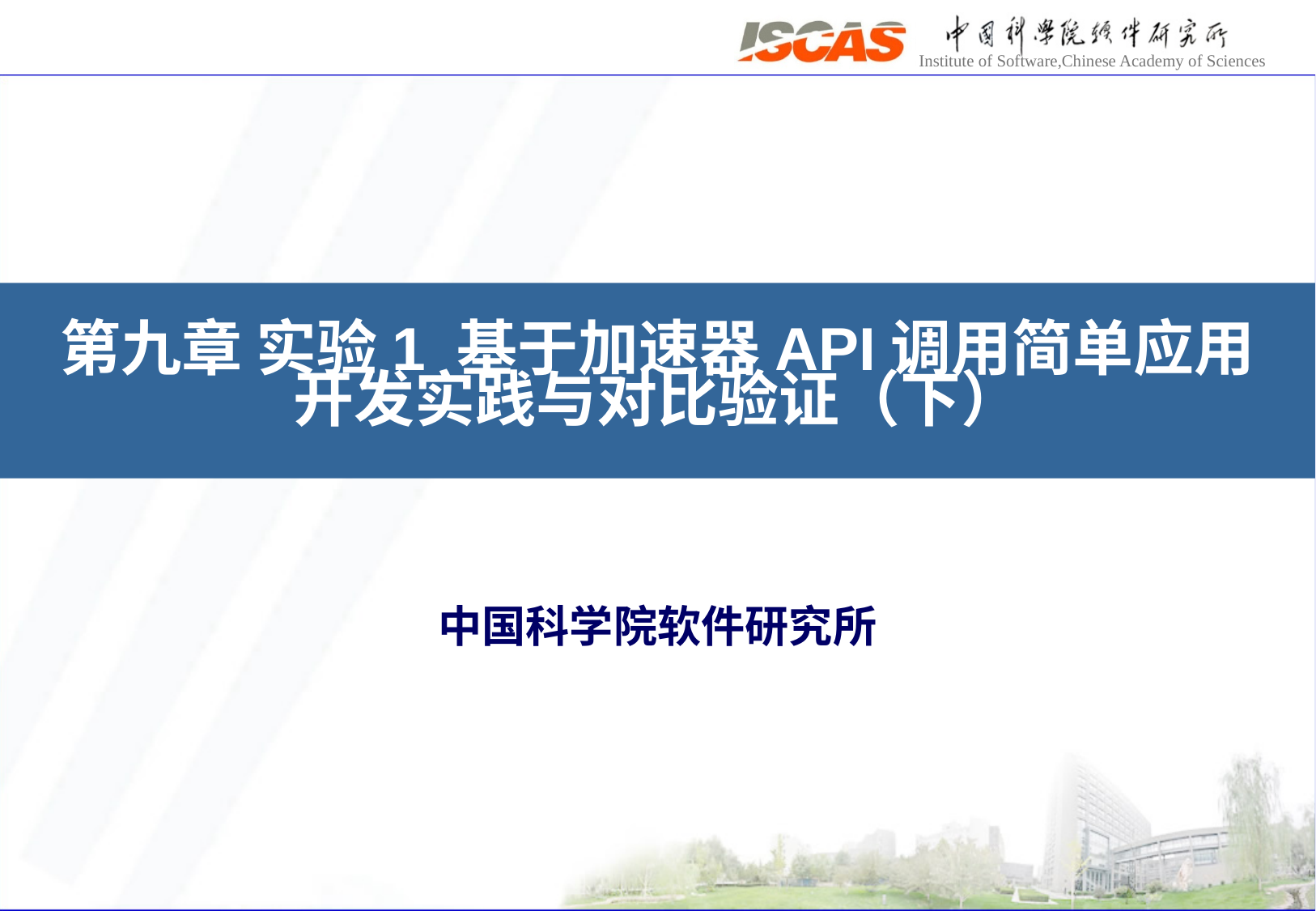

第九章 实验1 基于加速器API调用简单应用开发实践与对比验证（下）
中国科学院软件研究所